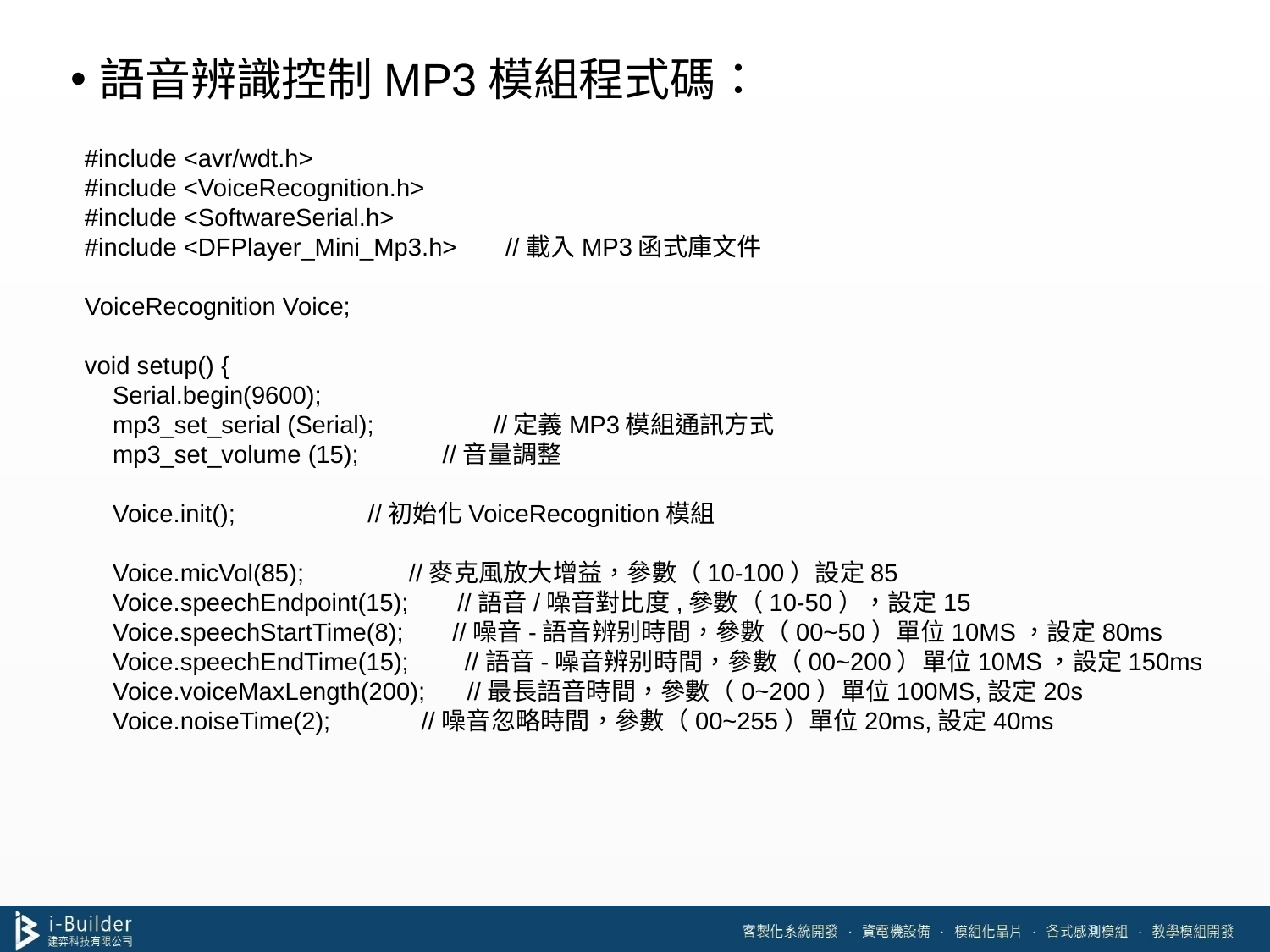

語音辨識控制MP3模組程式碼：
#include <avr/wdt.h>
#include <VoiceRecognition.h>
#include <SoftwareSerial.h>
#include <DFPlayer_Mini_Mp3.h>       //載入MP3函式庫文件

VoiceRecognition Voice;

void setup() {
    Serial.begin(9600);
    mp3_set_serial (Serial);	    //定義MP3模組通訊方式
    mp3_set_volume (15);            //音量調整

    Voice.init();                   //初始化VoiceRecognition模組

    Voice.micVol(85);               //麥克風放大增益，參數（10-100）設定85
    Voice.speechEndpoint(15);       //語音/噪音對比度,參數（10-50），設定15
    Voice.speechStartTime(8);       //噪音-語音辨别時間，參數（00~50）單位10MS，設定80ms
    Voice.speechEndTime(15);        //語音-噪音辨别時間，參數（00~200）單位10MS，設定150ms
    Voice.voiceMaxLength(200);      //最長語音時間，參數（0~200）單位100MS,設定20s
    Voice.noiseTime(2);             //噪音忽略時間，參數（00~255）單位20ms,設定40ms